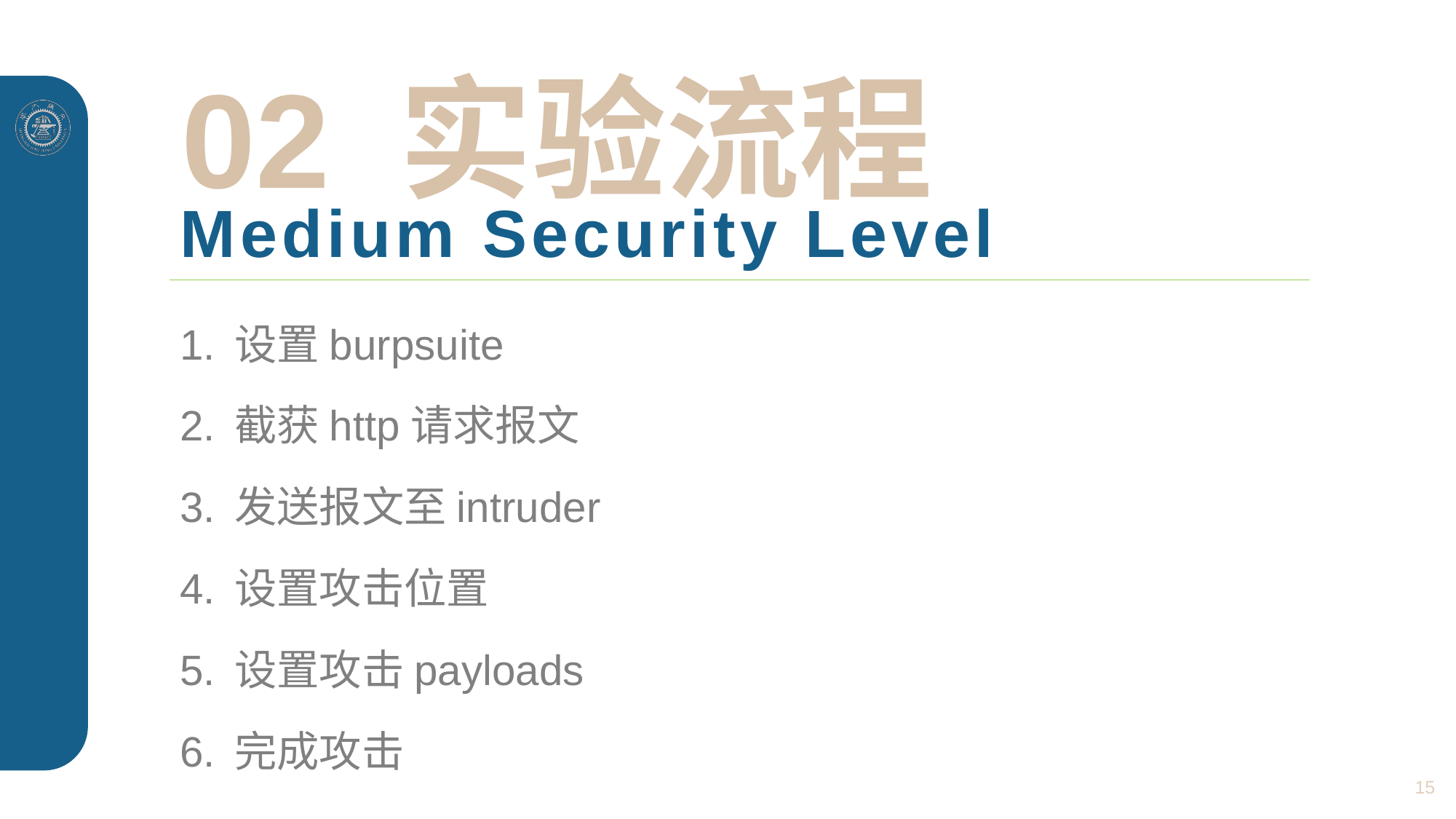

02 实验流程
# Medium Security Level
设置burpsuite
截获http请求报文
发送报文至intruder
设置攻击位置
设置攻击payloads
完成攻击
15